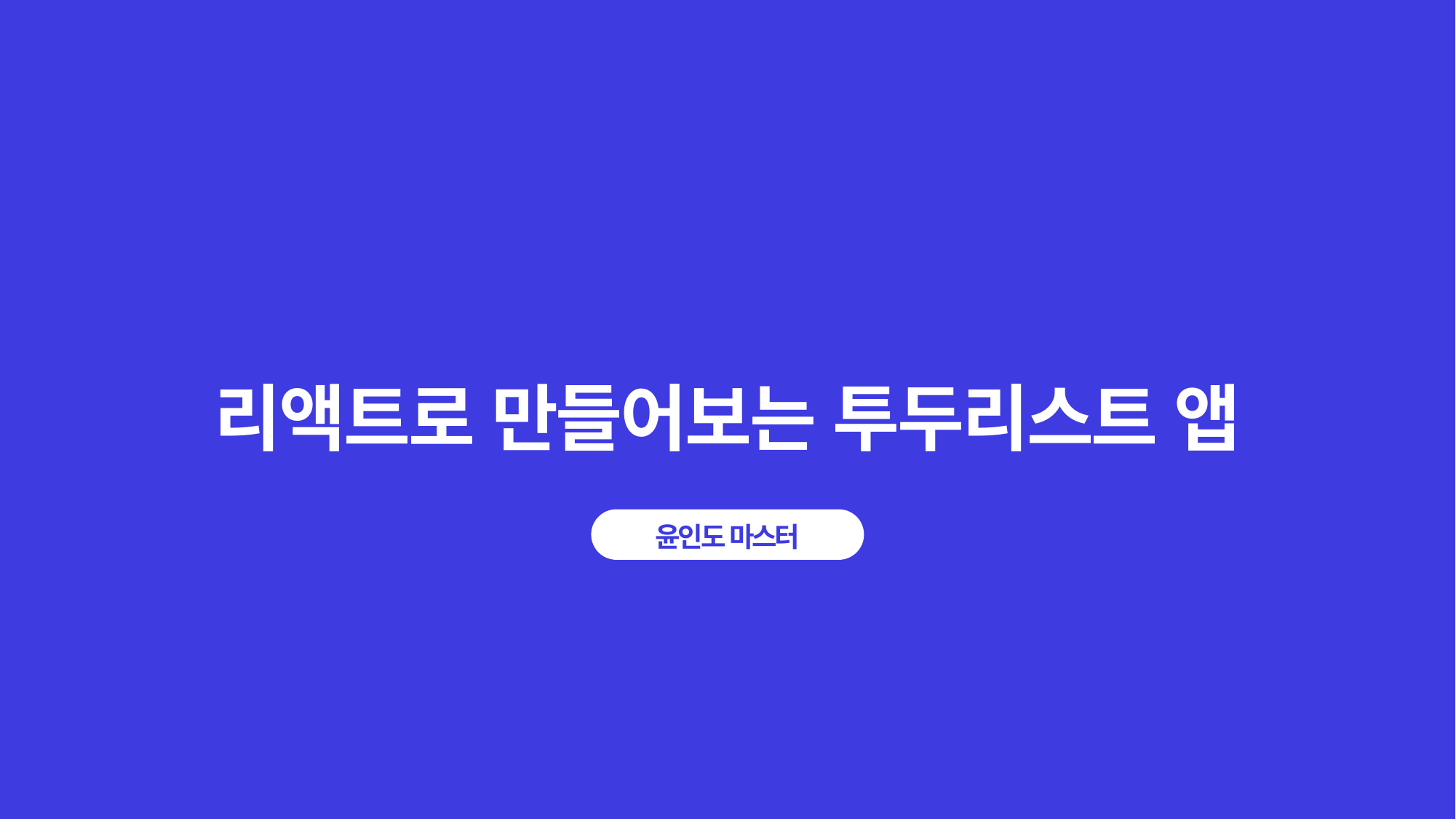

# 리액트로 만들어보는 투두리스트 앱
윤인도 마스터